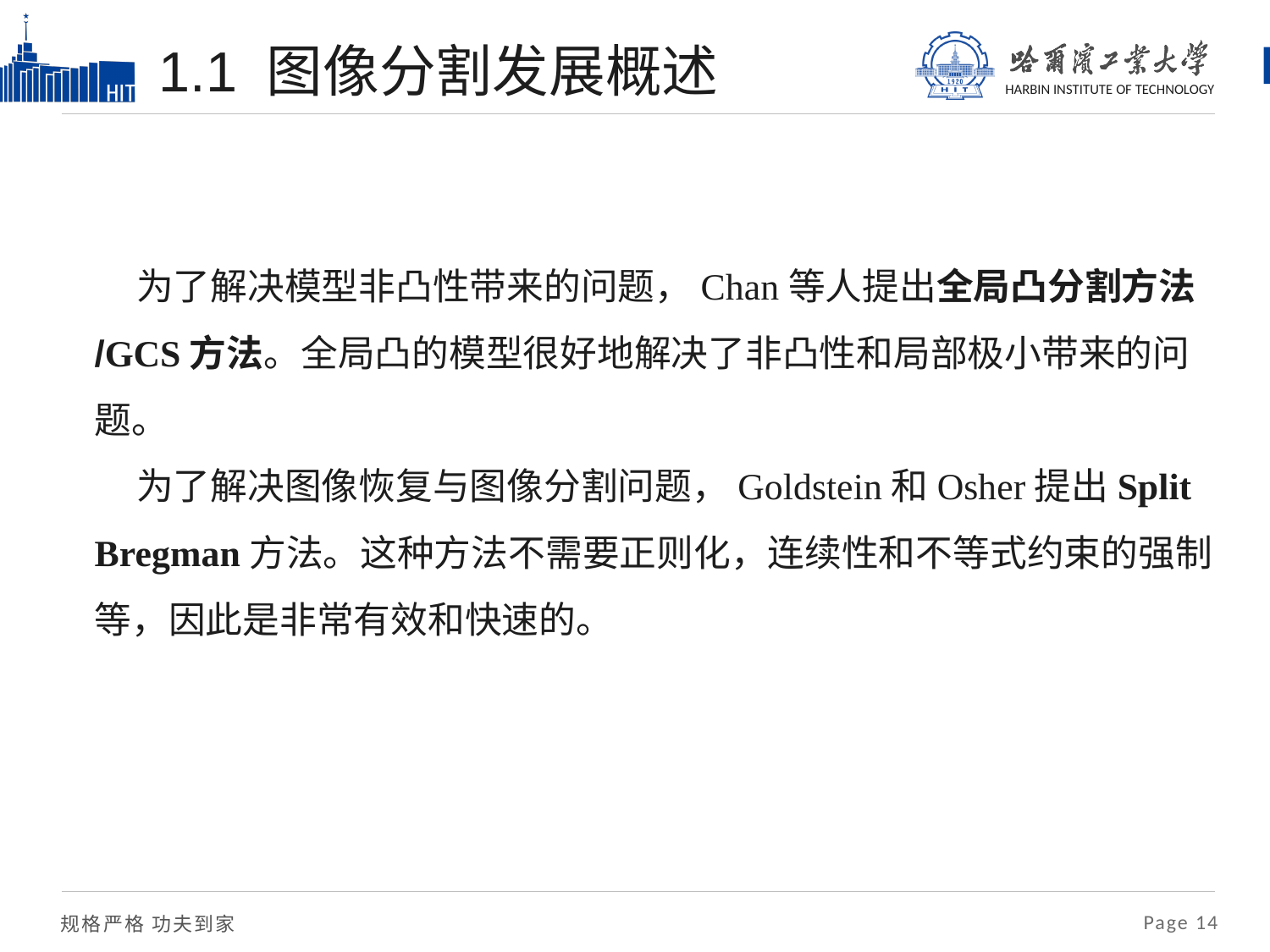

# 1.1 图像分割发展概述
    为了解决模型非凸性带来的问题，Chan等人提出全局凸分割方法/GCS方法。全局凸的模型很好地解决了非凸性和局部极小带来的问题。
    为了解决图像恢复与图像分割问题，Goldstein和Osher提出Split Bregman方法。这种方法不需要正则化，连续性和不等式约束的强制等，因此是非常有效和快速的。